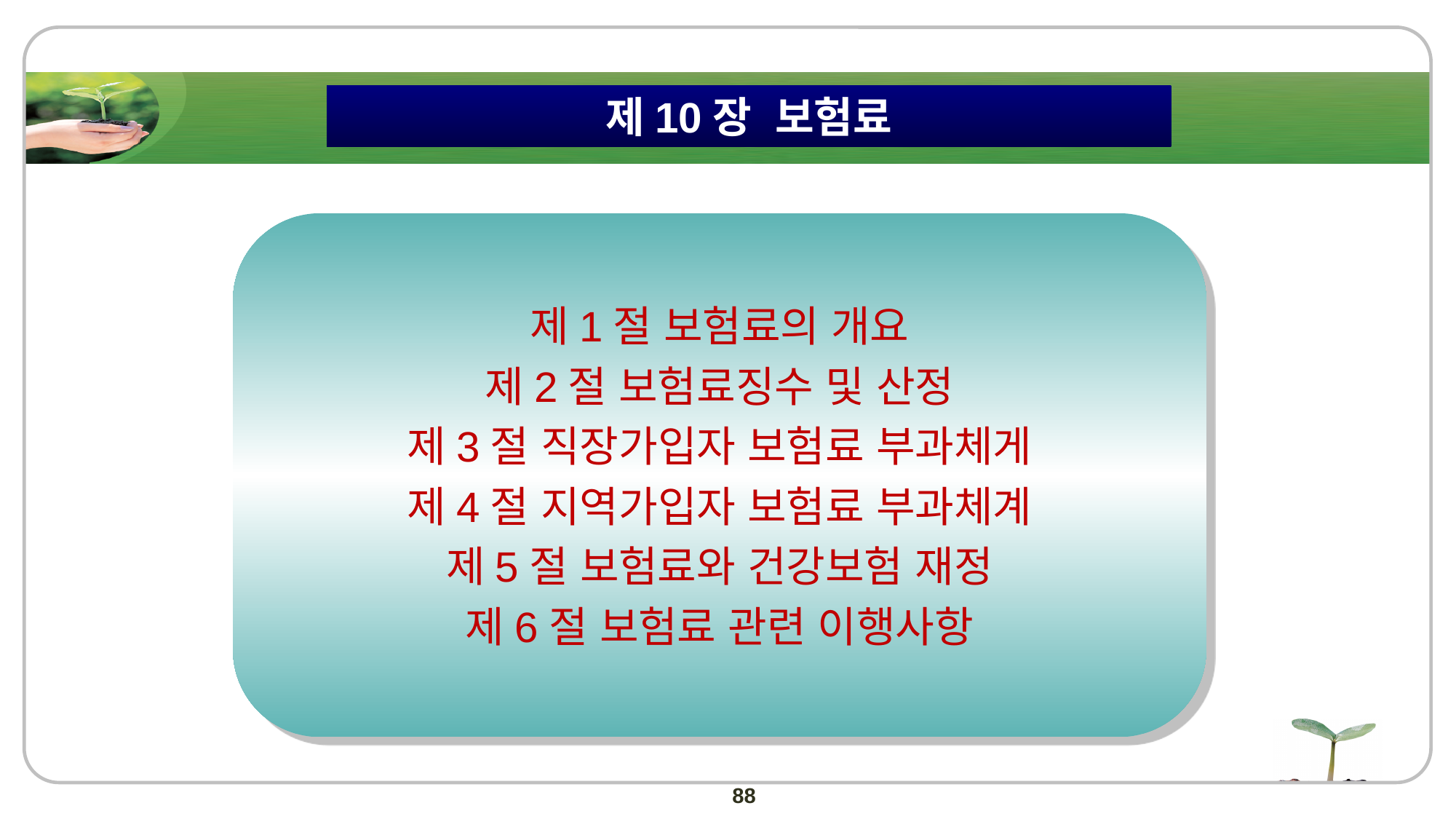

제10장  보험료
제1절 보험료의 개요
제2절 보험료징수 및 산정
제3절 직장가입자 보험료 부과체게
제4절 지역가입자 보험료 부과체계
제5절 보험료와 건강보험 재정
제6절 보험료 관련 이행사항
88